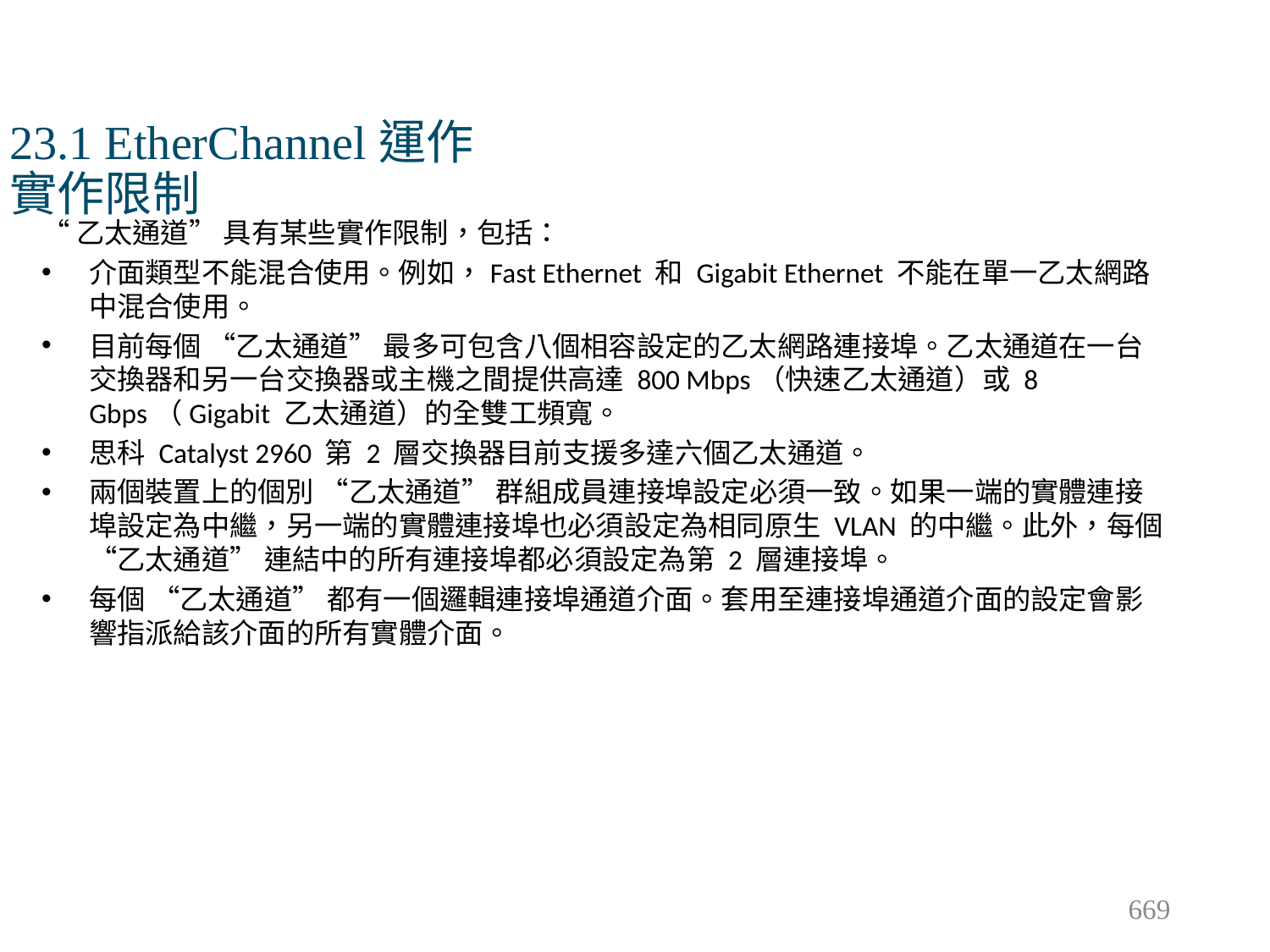

# 23.1 EtherChannel運作 實作限制
“乙太通道” 具有某些實作限制，包括：
介面類型不能混合使用。例如，Fast Ethernet 和 Gigabit Ethernet 不能在單一乙太網路中混合使用。
目前每個 “乙太通道” 最多可包含八個相容設定的乙太網路連接埠。乙太通道在一台交換器和另一台交換器或主機之間提供高達 800 Mbps（快速乙太通道）或 8 Gbps（Gigabit 乙太通道）的全雙工頻寬。
思科 Catalyst 2960 第 2 層交換器目前支援多達六個乙太通道。
兩個裝置上的個別 “乙太通道” 群組成員連接埠設定必須一致。如果一端的實體連接埠設定為中繼，另一端的實體連接埠也必須設定為相同原生 VLAN 的中繼。此外，每個 “乙太通道” 連結中的所有連接埠都必須設定為第 2 層連接埠。
每個 “乙太通道” 都有一個邏輯連接埠通道介面。套用至連接埠通道介面的設定會影響指派給該介面的所有實體介面。

669